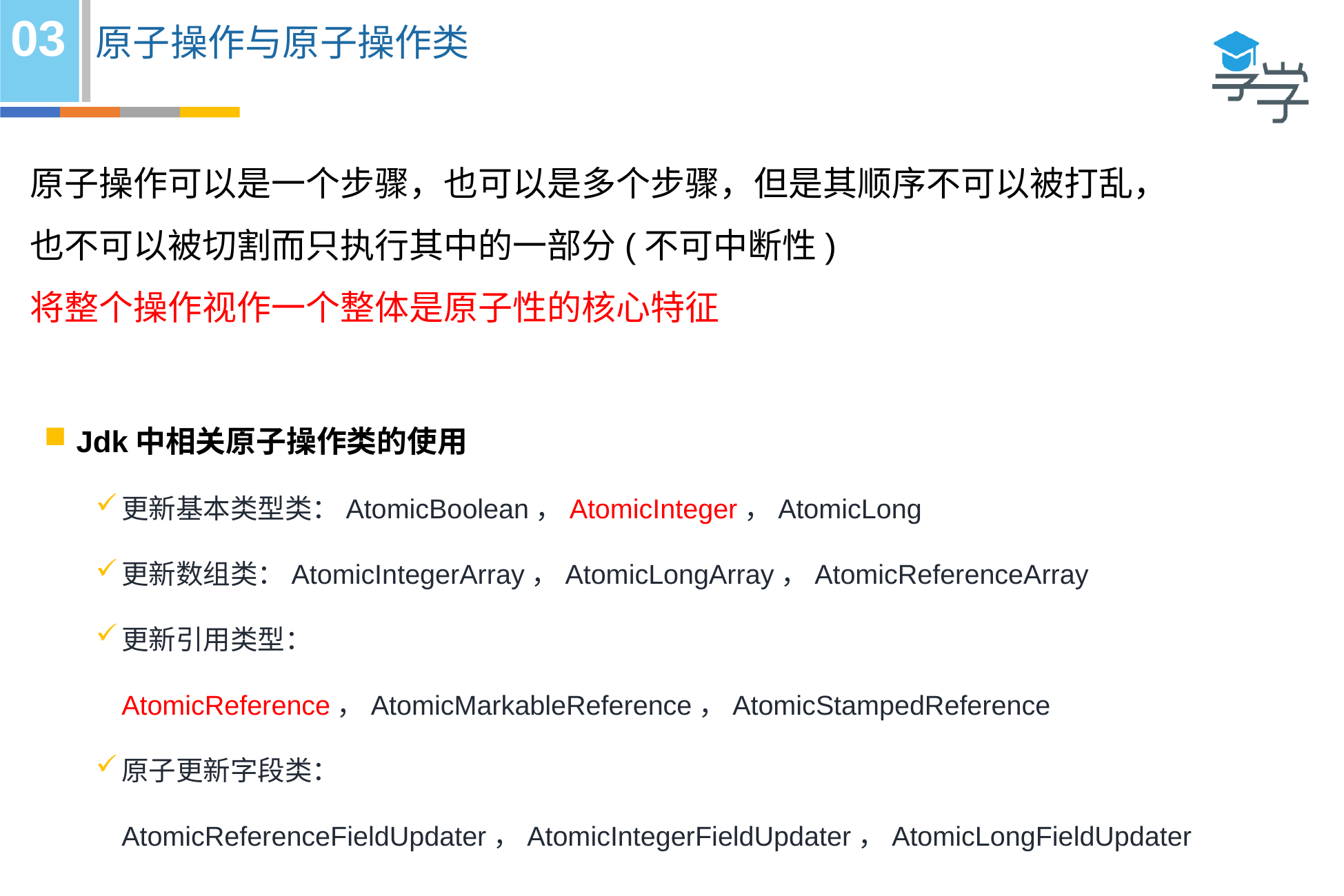

03
原子操作与原子操作类

原子操作可以是一个步骤，也可以是多个步骤，但是其顺序不可以被打乱，
也不可以被切割而只执行其中的一部分(不可中断性)
将整个操作视作一个整体是原子性的核心特征
Jdk中相关原子操作类的使用
更新基本类型类：AtomicBoolean，AtomicInteger，AtomicLong
更新数组类：AtomicIntegerArray，AtomicLongArray，AtomicReferenceArray
更新引用类型：AtomicReference，AtomicMarkableReference，AtomicStampedReference
原子更新字段类： AtomicReferenceFieldUpdater，AtomicIntegerFieldUpdater，AtomicLongFieldUpdater